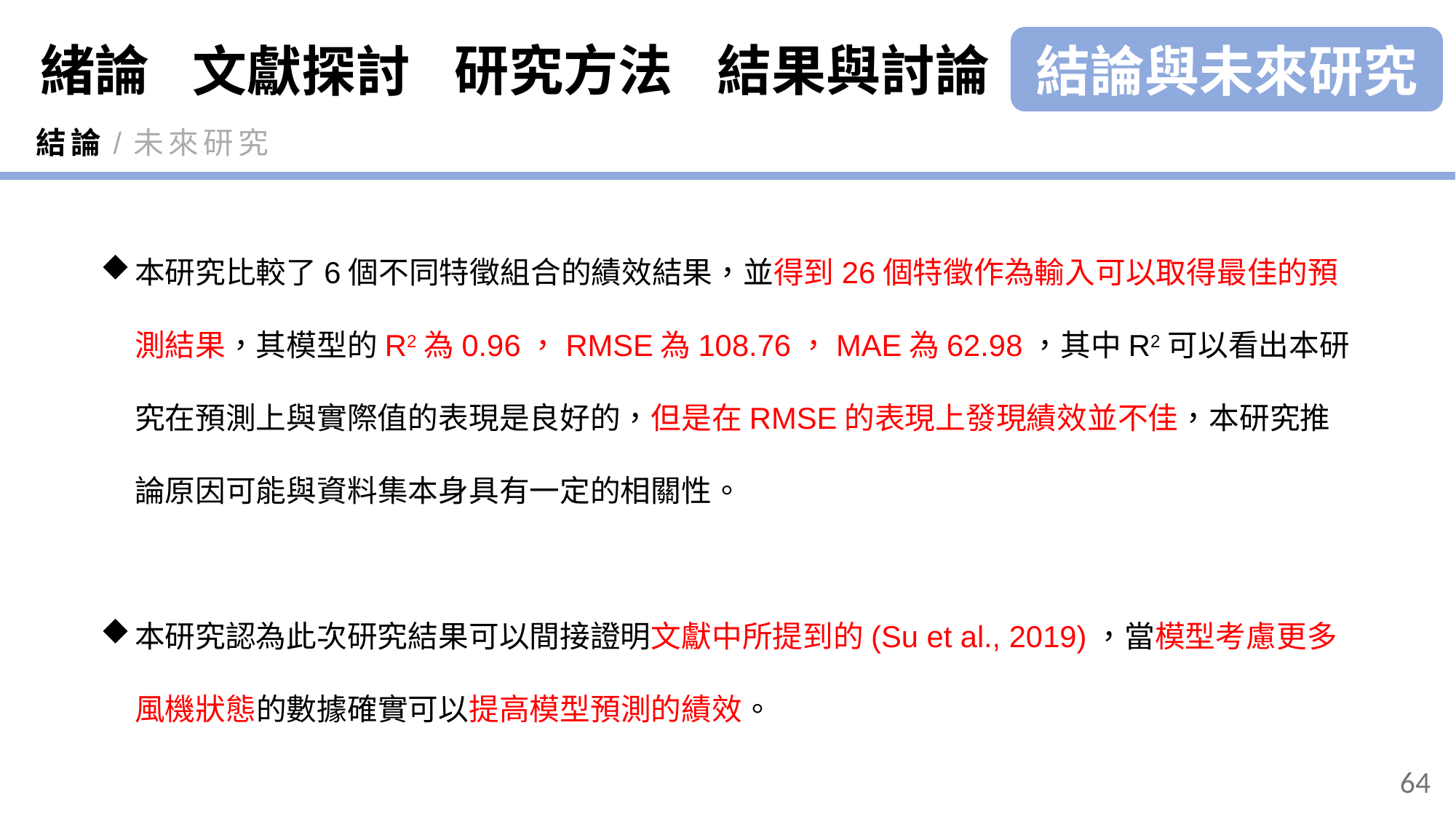

緒論
研究方法
結果與討論
結論與未來研究
文獻探討
結論/未來研究
本研究比較了6個不同特徵組合的績效結果，並得到26個特徵作為輸入可以取得最佳的預測結果，其模型的R2為0.96，RMSE為108.76，MAE為62.98，其中R2可以看出本研究在預測上與實際值的表現是良好的，但是在RMSE的表現上發現績效並不佳，本研究推論原因可能與資料集本身具有一定的相關性。

本研究認為此次研究結果可以間接證明文獻中所提到的(Su et al., 2019)，當模型考慮更多風機狀態的數據確實可以提高模型預測的績效。

64